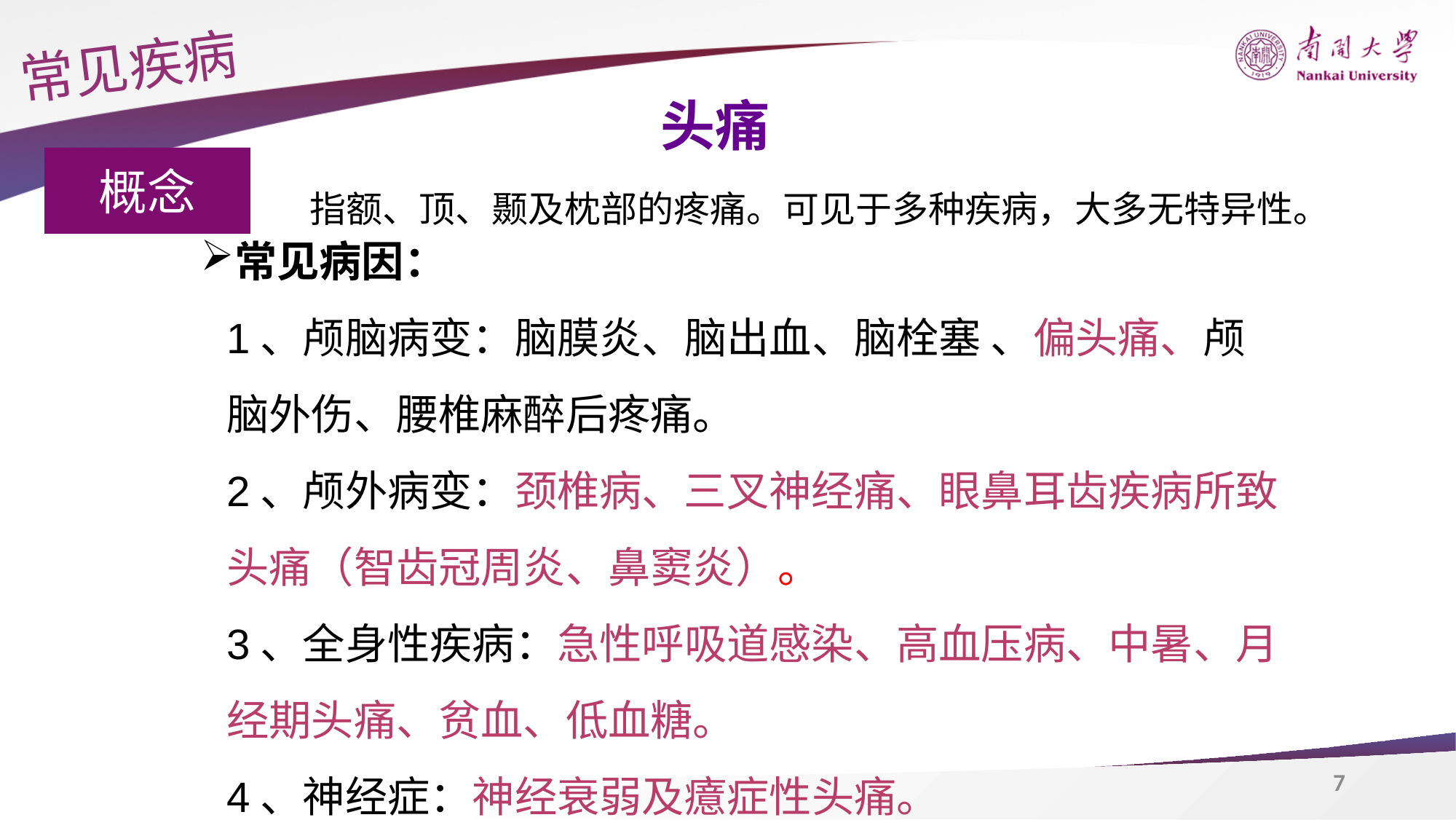

常见疾病
头痛
概念
指额、顶、颞及枕部的疼痛。可见于多种疾病，大多无特异性。
常见病因：
1、颅脑病变：脑膜炎、脑出血、脑栓塞 、偏头痛、颅脑外伤、腰椎麻醉后疼痛。
2、颅外病变：颈椎病、三叉神经痛、眼鼻耳齿疾病所致头痛（智齿冠周炎、鼻窦炎）。
3、全身性疾病：急性呼吸道感染、高血压病、中暑、月经期头痛、贫血、低血糖。
4、神经症：神经衰弱及癔症性头痛。
7